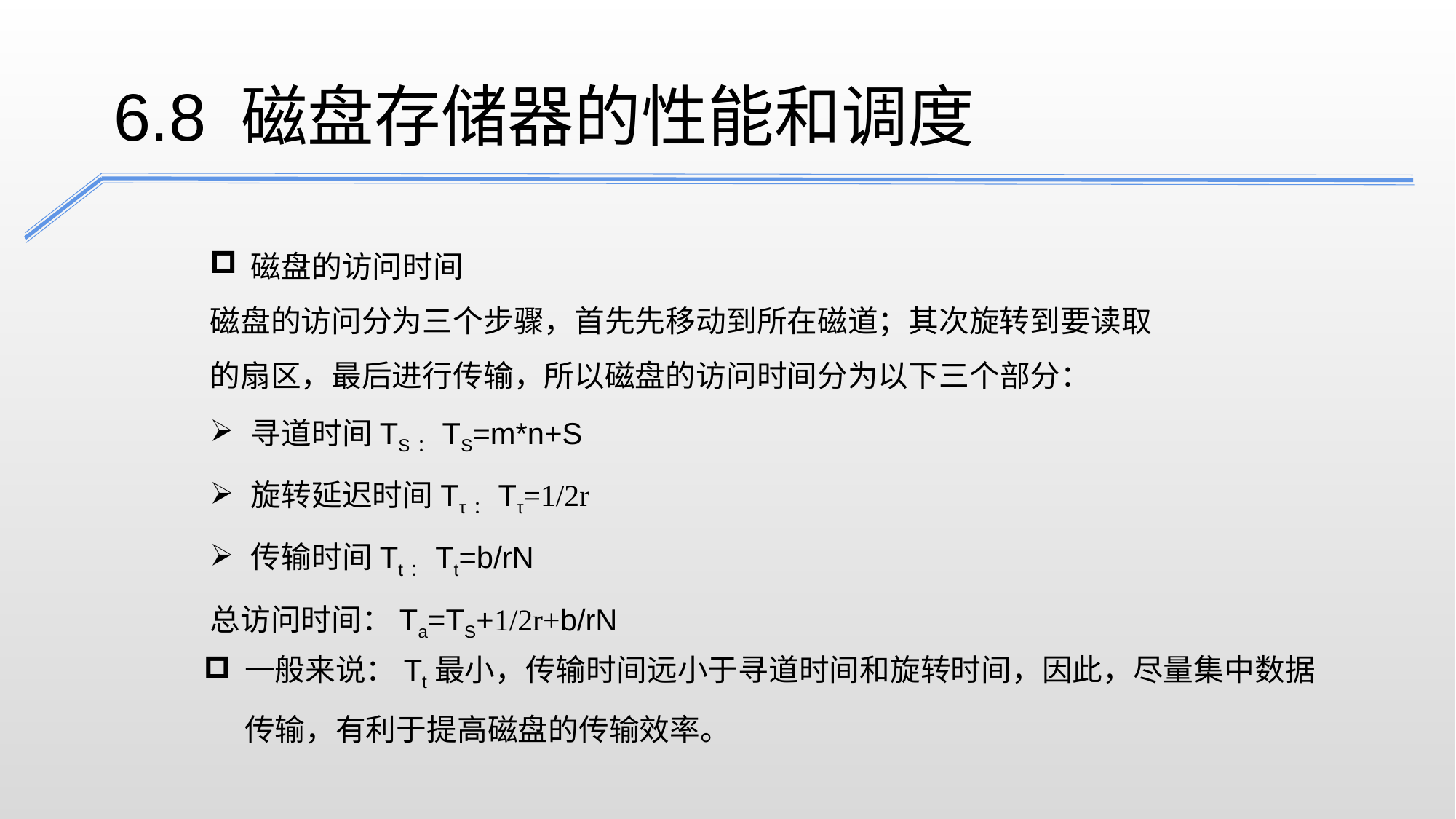

6.8 磁盘存储器的性能和调度
磁盘的访问时间
磁盘的访问分为三个步骤，首先先移动到所在磁道；其次旋转到要读取的扇区，最后进行传输，所以磁盘的访问时间分为以下三个部分：
寻道时间TS：TS=m*n+S
旋转延迟时间Tτ：Tτ=1/2r
传输时间Tt：Tt=b/rN
总访问时间：Ta=TS+1/2r+b/rN

一般来说：Tt最小，传输时间远小于寻道时间和旋转时间，因此，尽量集中数据传输，有利于提高磁盘的传输效率。